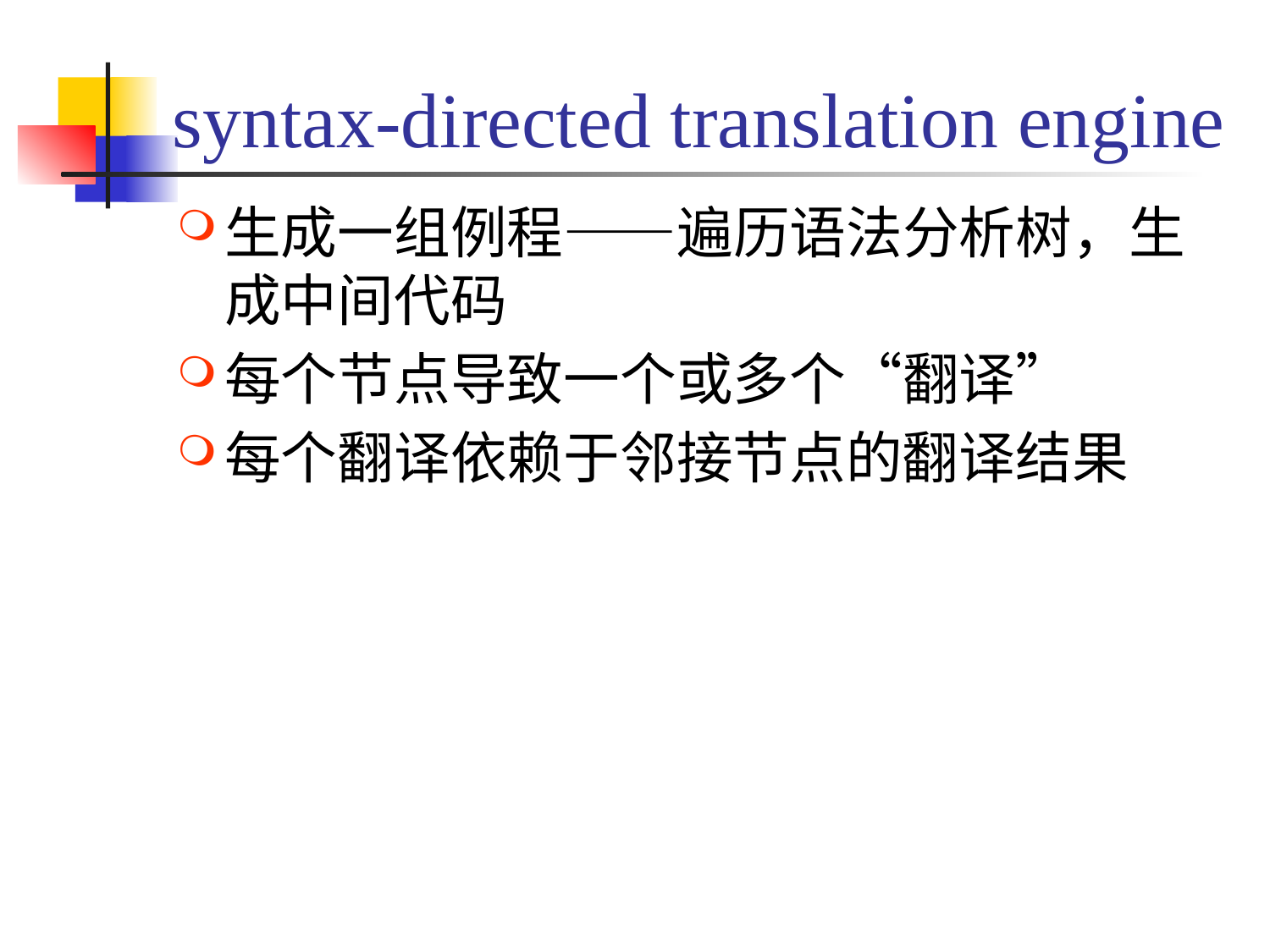

# syntax-directed translation engine
生成一组例程——遍历语法分析树，生成中间代码
每个节点导致一个或多个“翻译”
每个翻译依赖于邻接节点的翻译结果